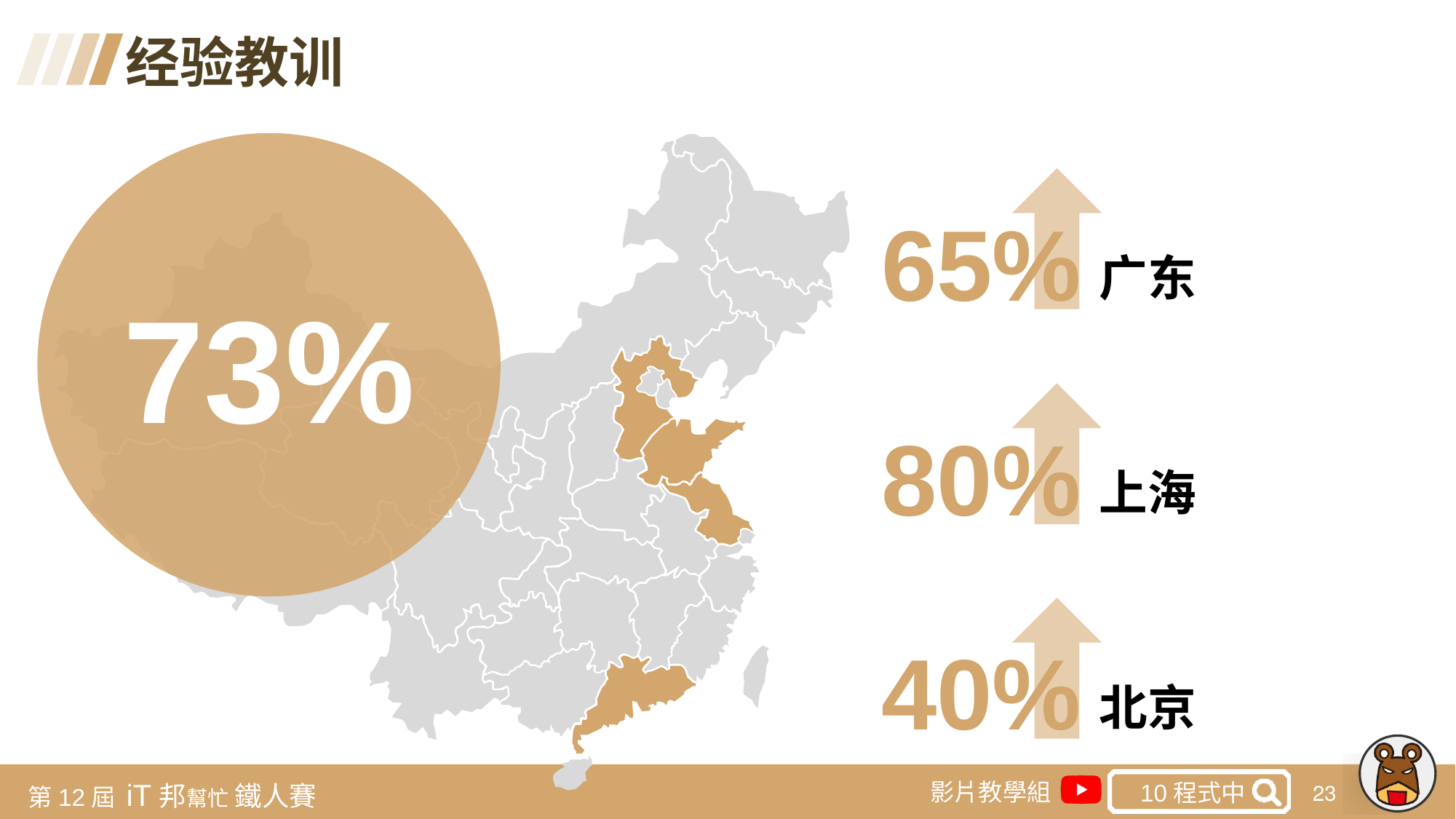

经验教训

73%

65%
广东

80%
上海

40%
北京
23